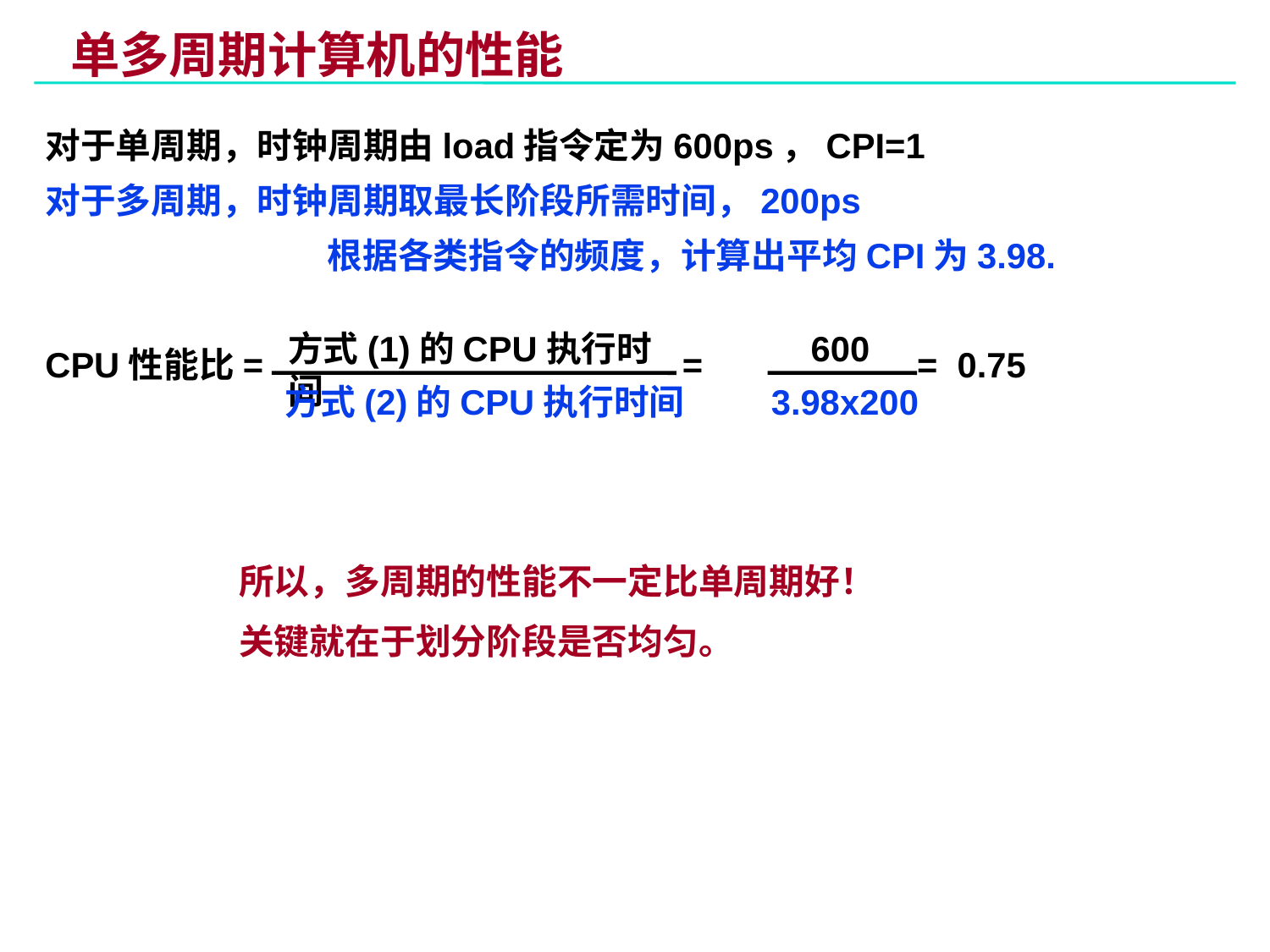

# 单多周期计算机的性能
对于单周期，时钟周期由load指令定为600ps，CPI=1
对于多周期，时钟周期取最长阶段所需时间，200ps
			根据各类指令的频度，计算出平均CPI为3.98.

CPU性能比=                                           =                      =  0.75
方式(1)的CPU执行时间
600

方式(2)的CPU执行时间
3.98x200
所以，多周期的性能不一定比单周期好！
关键就在于划分阶段是否均匀。